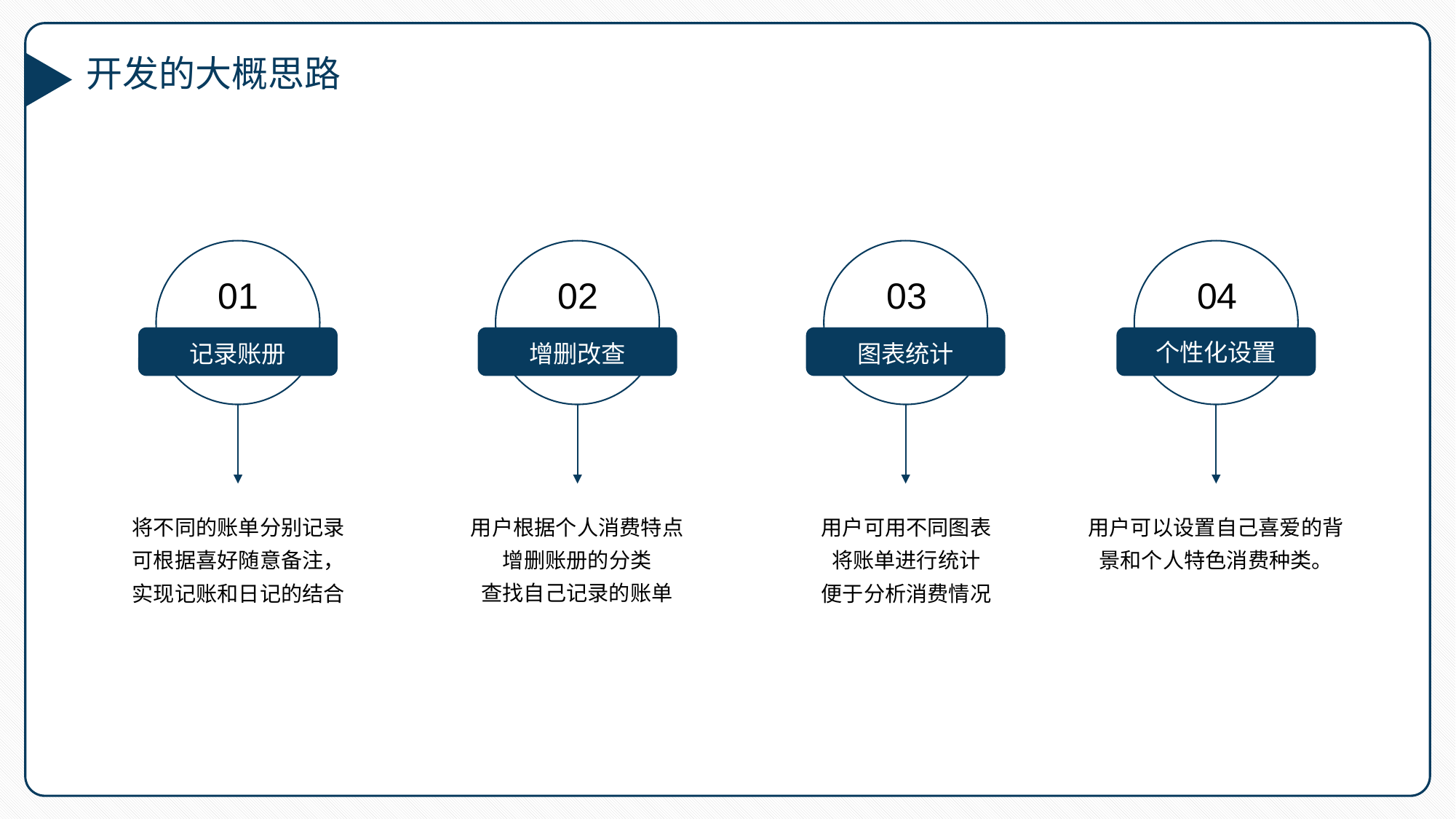

开发的大概思路

01
02
03
04

个性化设置
记录账册
增删改查
图表统计
用户根据个人消费特点增删账册的分类
查找自己记录的账单
将不同的账单分别记录
可根据喜好随意备注，
实现记账和日记的结合
用户可用不同图表
将账单进行统计
便于分析消费情况
用户可以设置自己喜爱的背景和个人特色消费种类。